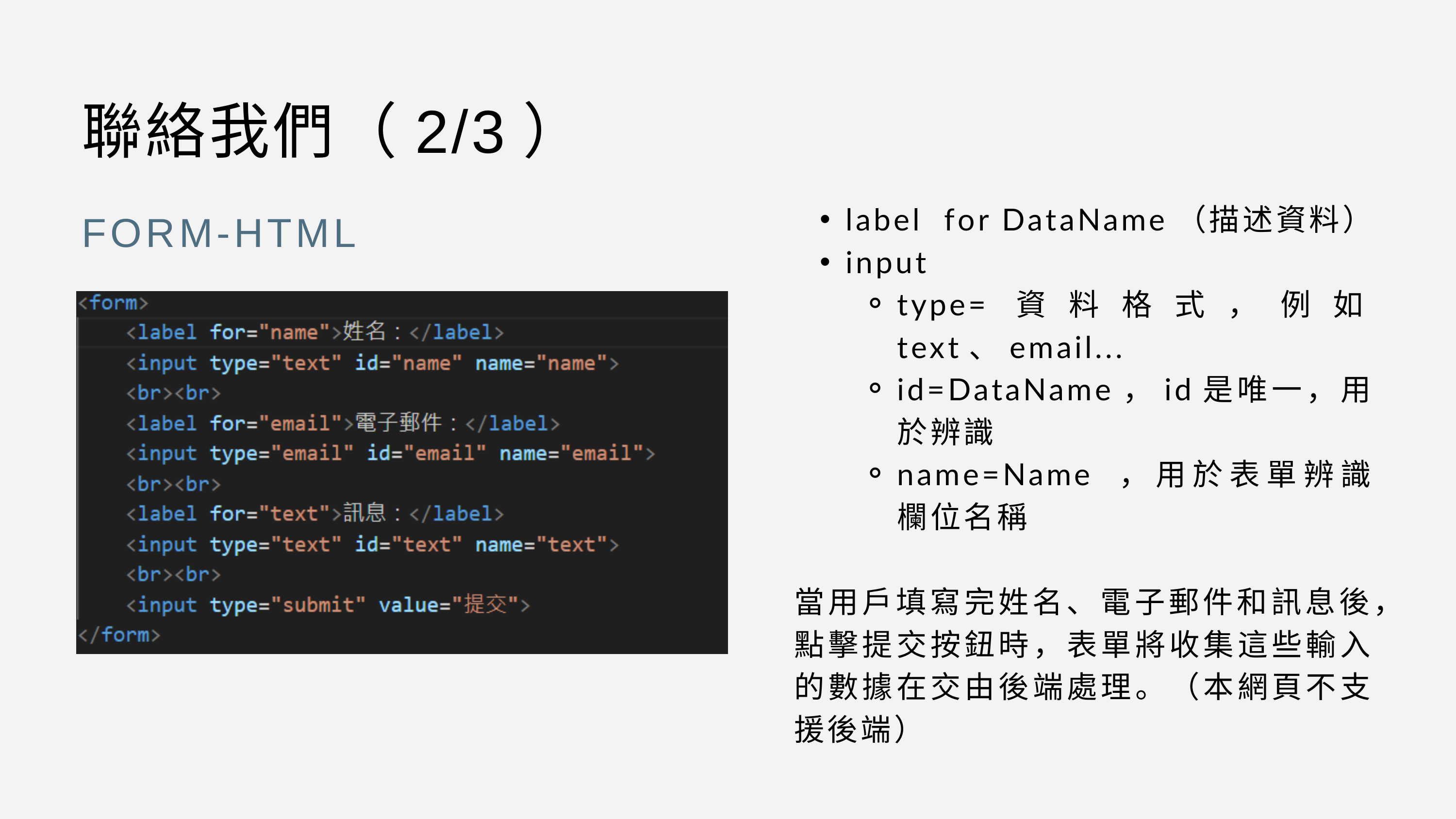

聯絡我們（2/3）
label  for DataName（描述資料）
input
type=資料格式，例如text、email...
id=DataName，id是唯一，用於辨識
name=Name ，用於表單辨識欄位名稱

當用戶填寫完姓名、電子郵件和訊息後，點擊提交按鈕時，表單將收集這些輸入的數據在交由後端處理。（本網頁不支援後端）
FORM-HTML